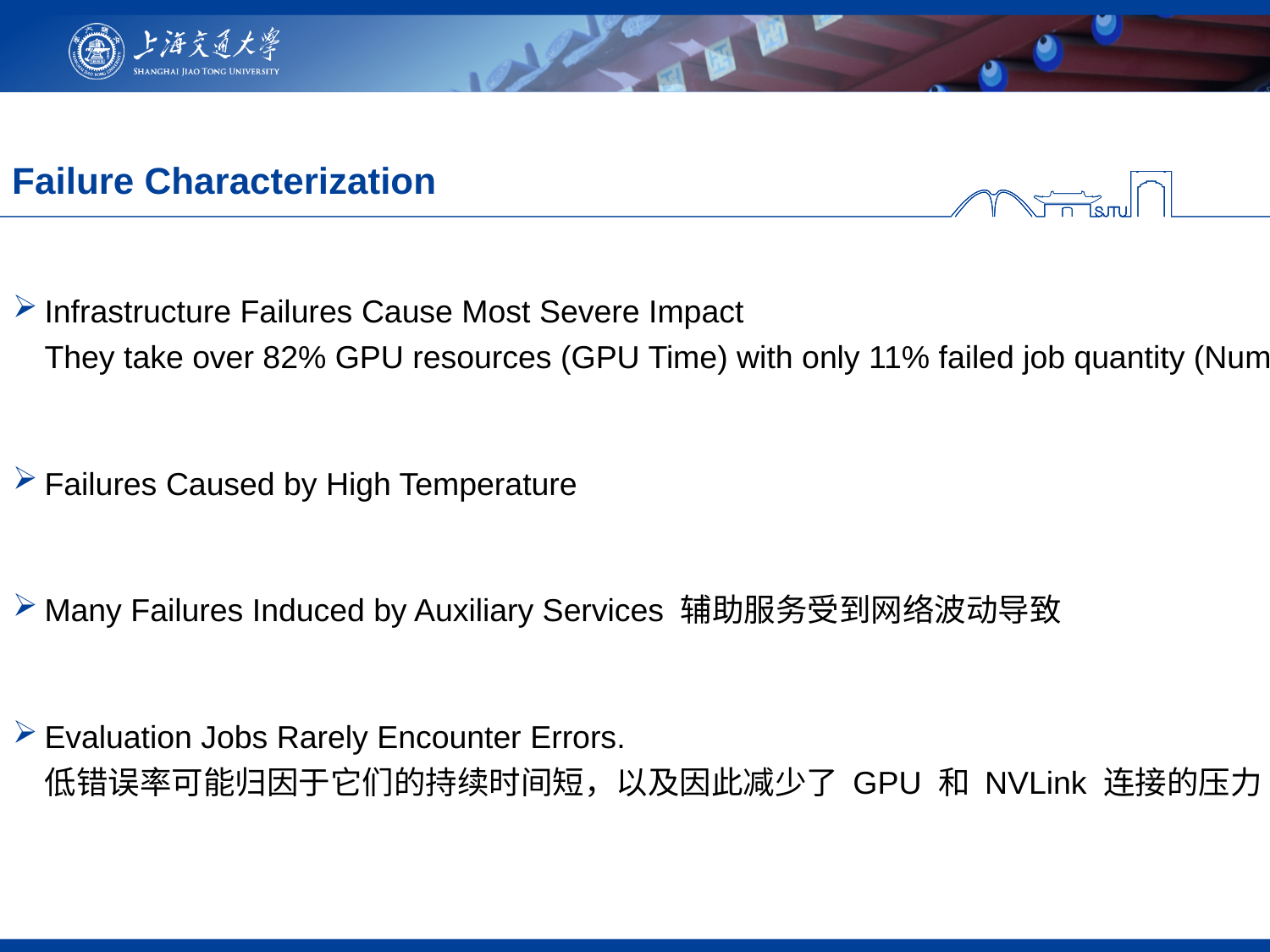

# Failure Characterization

Infrastructure Failures Cause Most Severe Impact
They take over 82% GPU resources (GPU Time) with only 11% failed job quantity (Num).

Failures Caused by High Temperature

Many Failures Induced by Auxiliary Services 辅助服务受到网络波动导致

Evaluation Jobs Rarely Encounter Errors.
低错误率可能归因于它们的持续时间短，以及因此减少了 GPU 和 NVLink 连接的压力